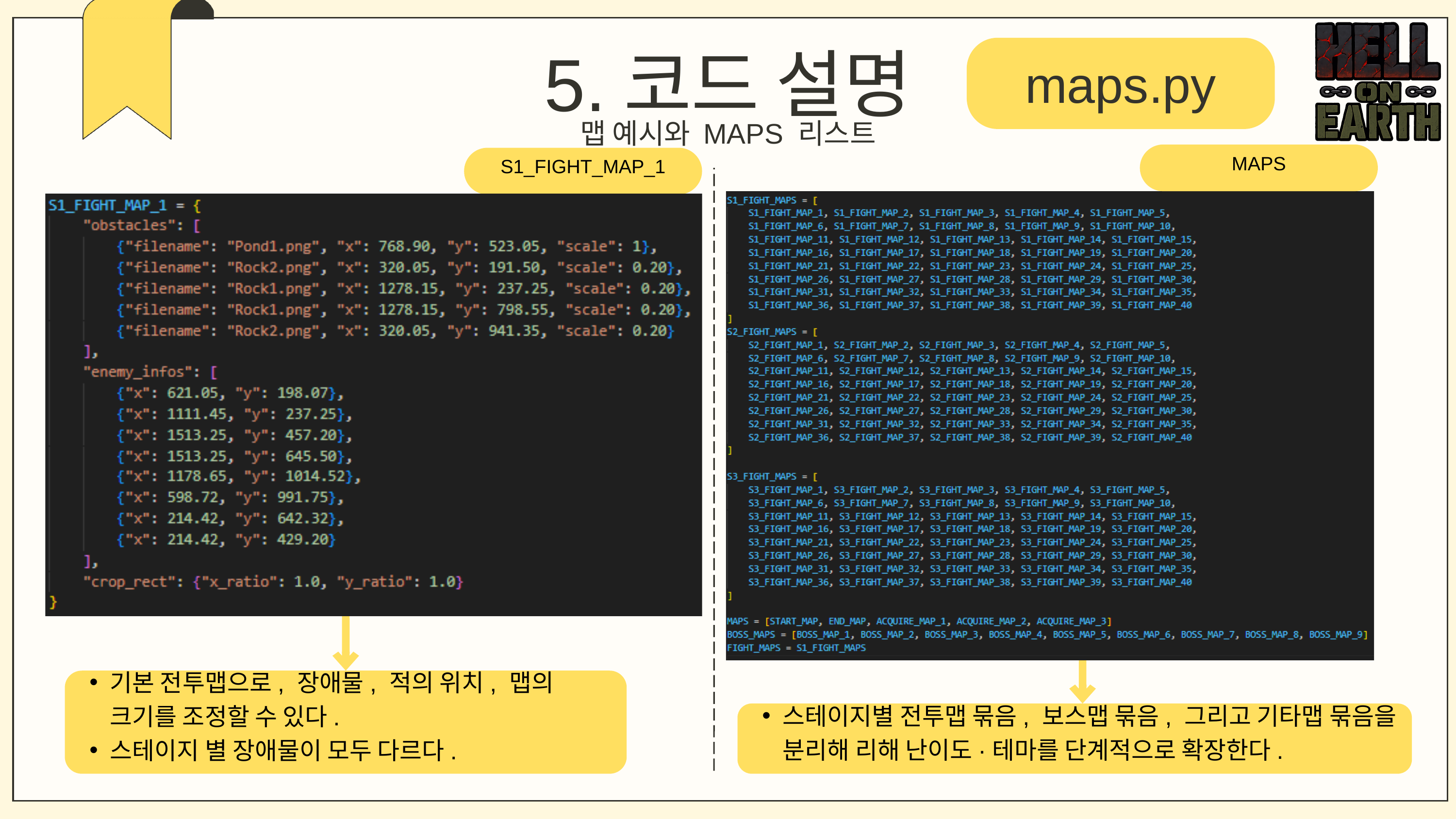

5.코드 설명

maps.py
맵 예시와 MAPS 리스트

MAPS

S1_FIGHT_MAP_1

기본 전투맵으로, 장애물, 적의 위치, 맵의 크기를 조정할 수 있다.
스테이지 별 장애물이 모두 다르다.

스테이지별 전투맵 묶음, 보스맵 묶음, 그리고 기타맵 묶음을 분리해 리해 난이도·테마를 단계적으로 확장한다.